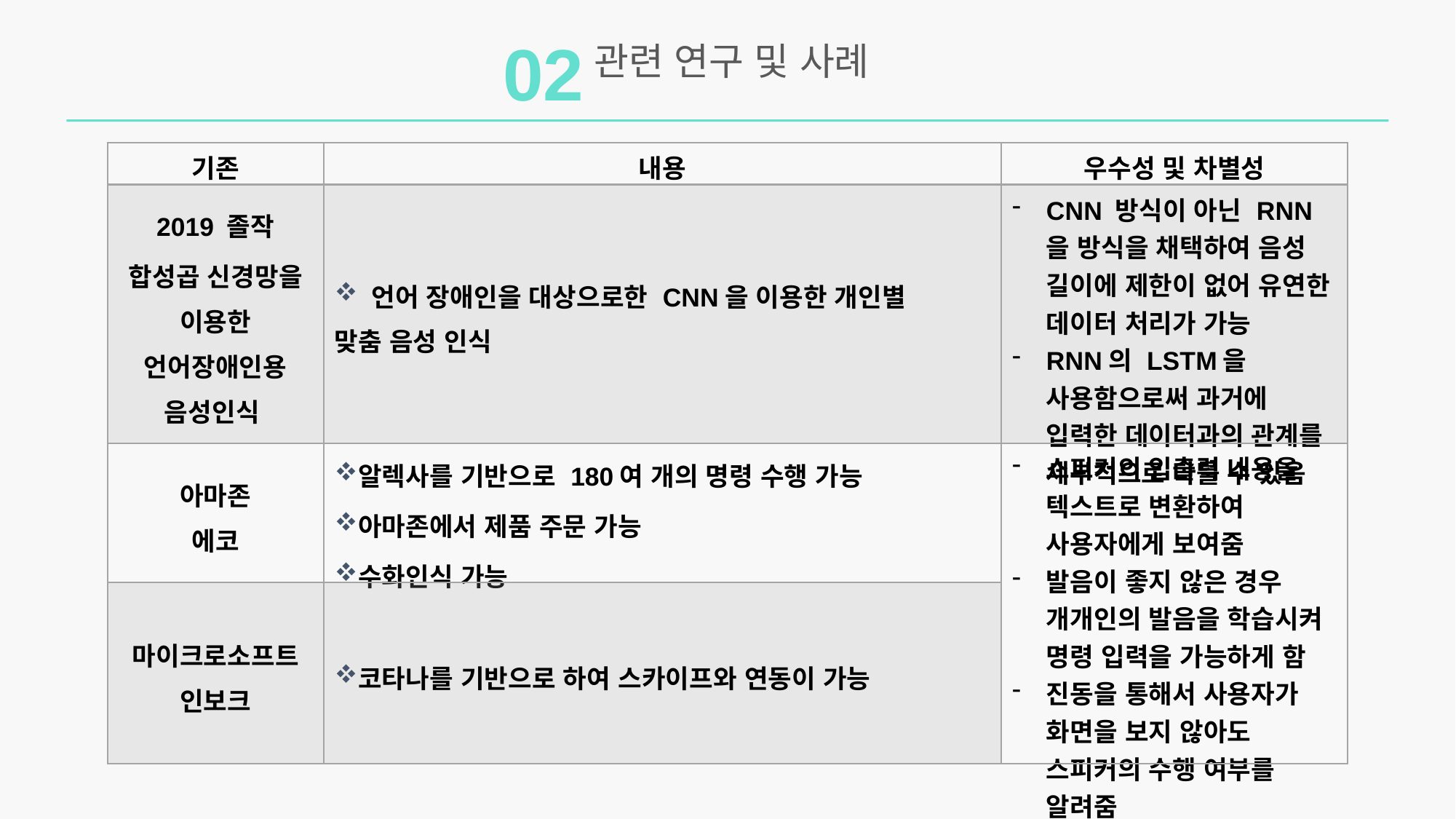

02
관련 연구 및 사례

| 기존 | 내용 | 우수성 및 차별성 |
| --- | --- | --- |
| 2019 졸작 합성곱 신경망을 이용한 언어장애인용 음성인식 | 언어 장애인을 대상으로한 CNN을 이용한 개인별 맞춤 음성 인식 | CNN 방식이 아닌 RNN을 방식을 채택하여 음성 길이에 제한이 없어 유연한 데이터 처리가 가능 RNN의 LSTM을 사용함으로써 과거에 입력한 데이터과의 관계를 세부적으로 다룰 수 있음 |
| 아마존 에코 | 알렉사를 기반으로 180여 개의 명령 수행 가능 아마존에서 제품 주문 가능 수화인식 가능 | 스피커의 입출력 내용을 텍스트로 변환하여 사용자에게 보여줌 발음이 좋지 않은 경우 개개인의 발음을 학습시켜 명령 입력을 가능하게 함 진동을 통해서 사용자가 화면을 보지 않아도 스피커의 수행 여부를 알려줌 |
| 마이크로소프트 인보크 | 코타나를 기반으로 하여 스카이프와 연동이 가능 | TensorFlow – 환경 제약, 데이터 베이스 연동 Interface 구현 |